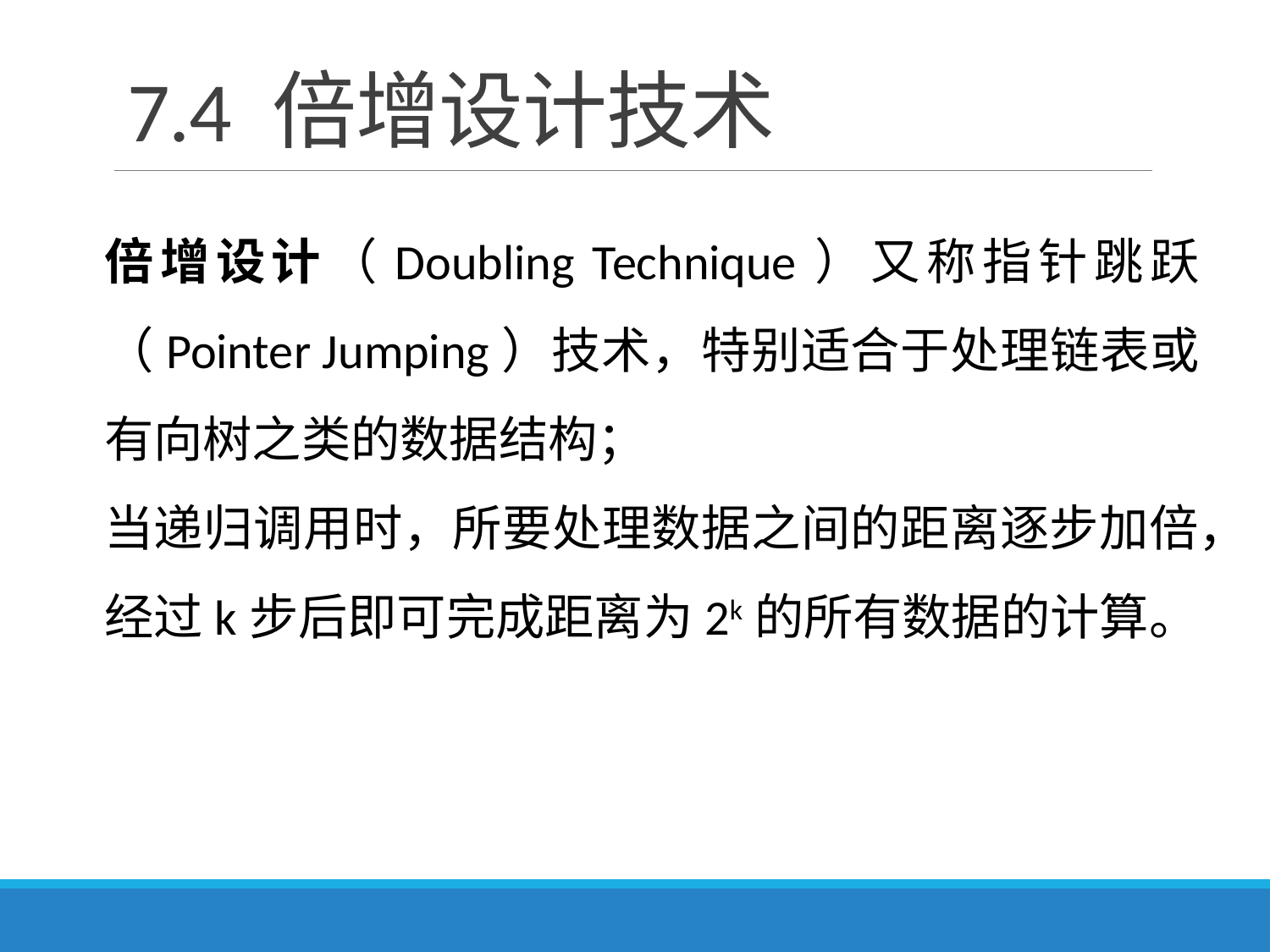

# 7.4 倍增设计技术
倍增设计（Doubling Technique）又称指针跳跃（Pointer Jumping）技术，特别适合于处理链表或有向树之类的数据结构；
当递归调用时，所要处理数据之间的距离逐步加倍，经过k步后即可完成距离为2k的所有数据的计算。